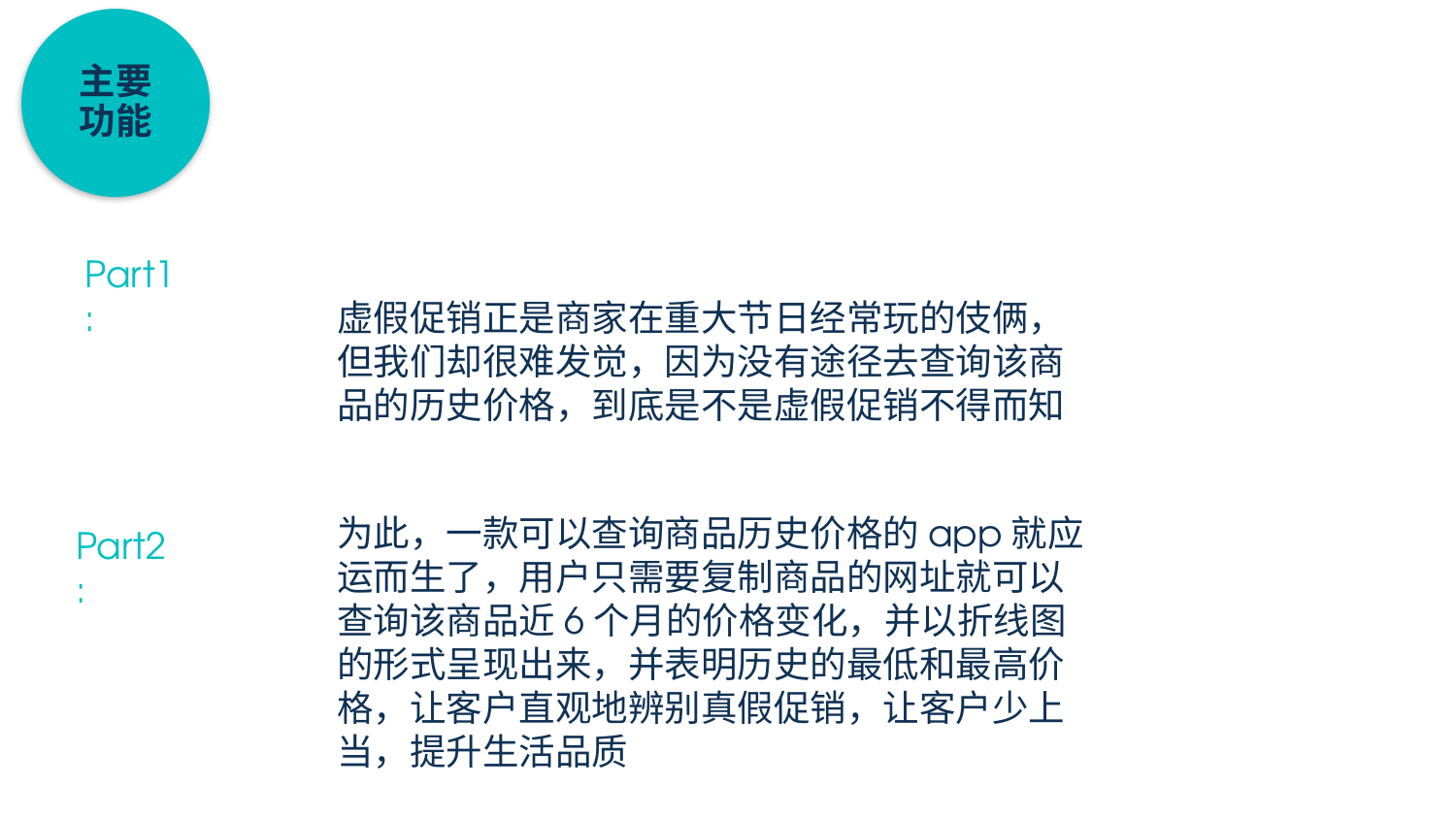

主要功能
Part1:
虚假促销正是商家在重大节日经常玩的伎俩，但我们却很难发觉，因为没有途径去查询该商品的历史价格，到底是不是虚假促销不得而知
为此，一款可以查询商品历史价格的app就应运而生了，用户只需要复制商品的网址就可以查询该商品近6个月的价格变化，并以折线图的形式呈现出来，并表明历史的最低和最高价格，让客户直观地辨别真假促销，让客户少上当，提升生活品质
Part2: